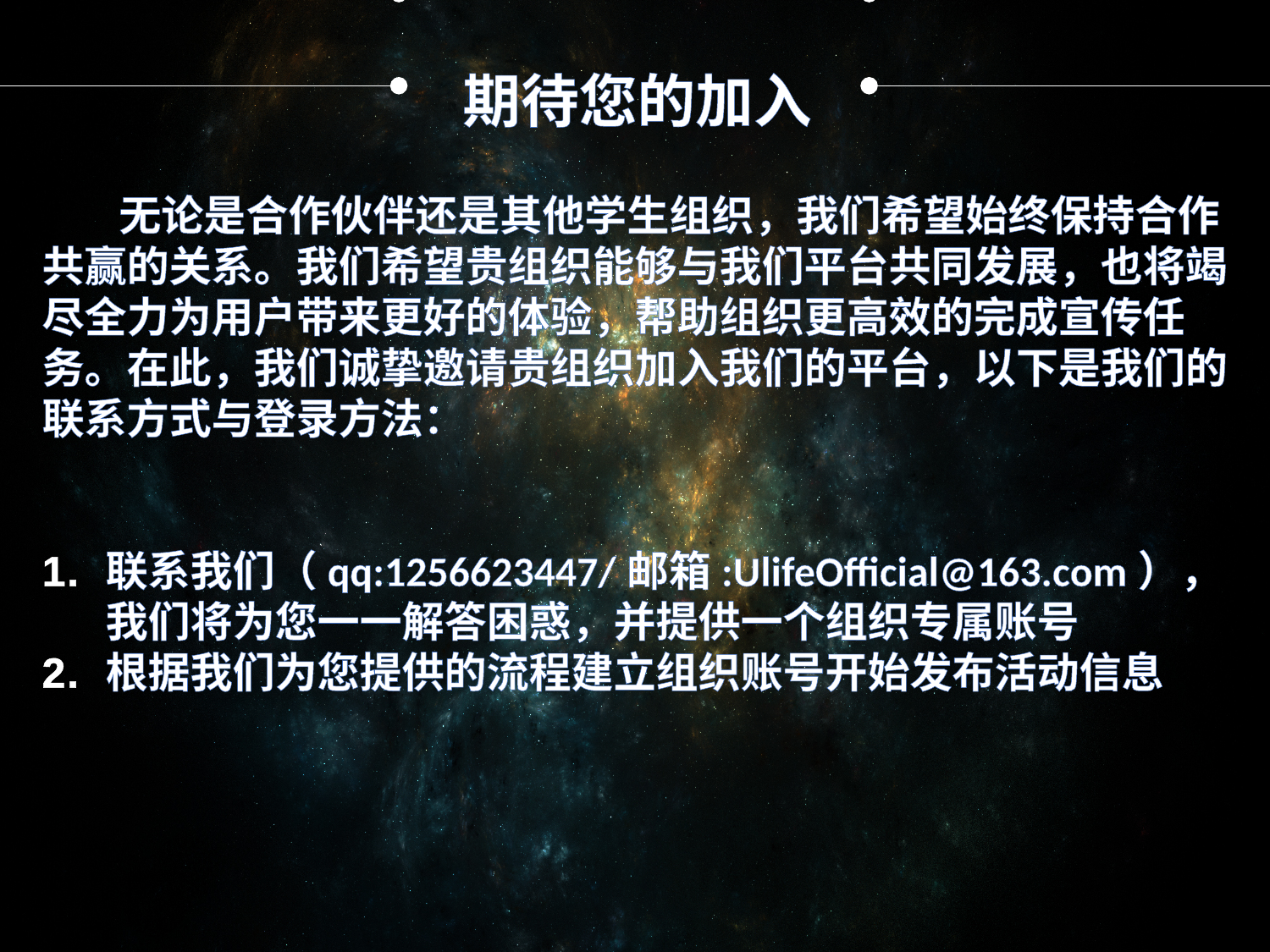

期待您的加入
       无论是合作伙伴还是其他学生组织，我们希望始终保持合作共赢的关系。我们希望贵组织能够与我们平台共同发展，也将竭尽全力为用户带来更好的体验，帮助组织更高效的完成宣传任务。在此，我们诚挚邀请贵组织加入我们的平台，以下是我们的联系方式与登录方法：

联系我们（qq:1256623447/邮箱:UlifeOfficial@163.com），我们将为您一一解答困惑，并提供一个组织专属账号
根据我们为您提供的流程建立组织账号开始发布活动信息